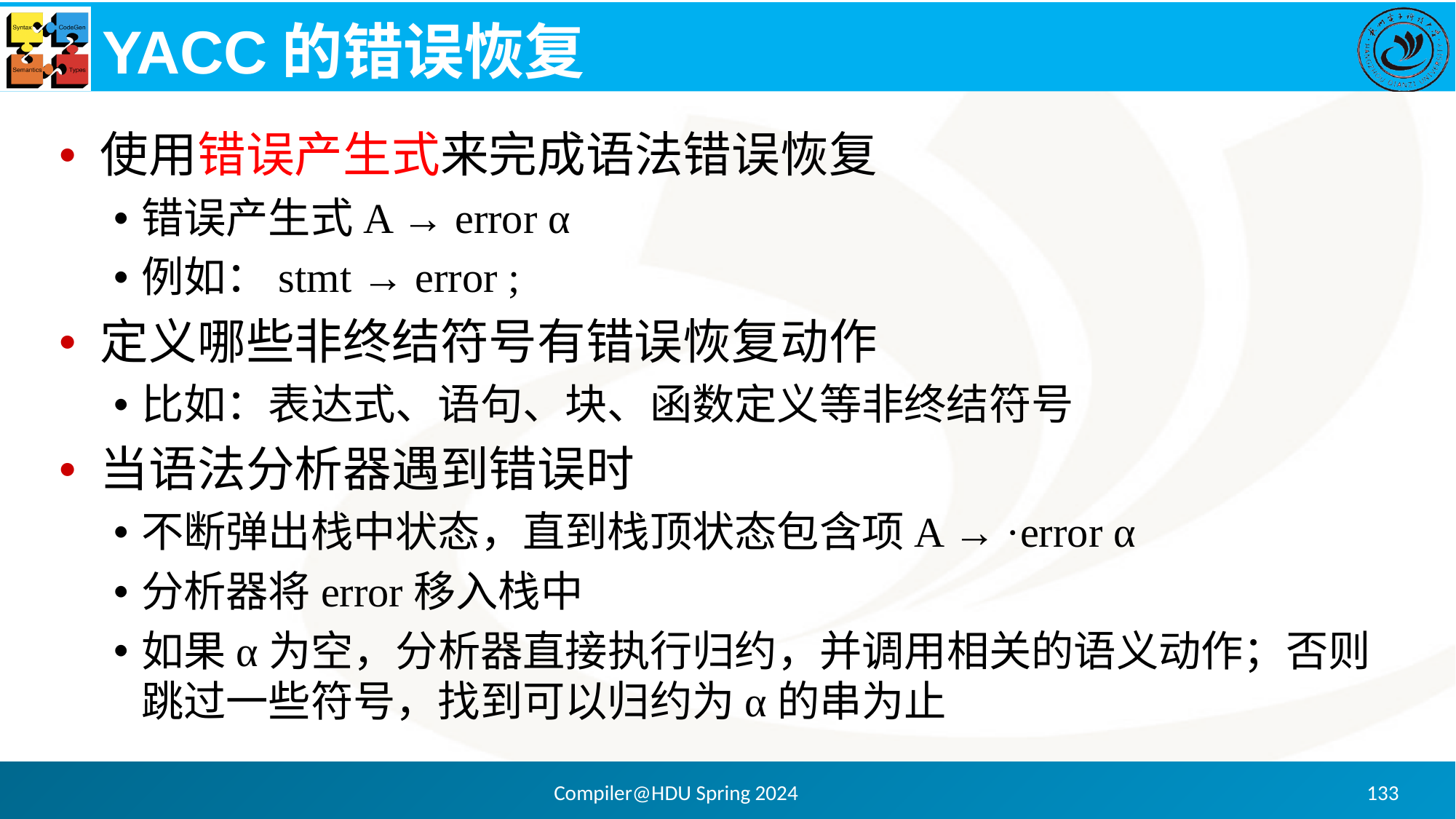

# YACC的错误恢复
使用错误产生式来完成语法错误恢复
错误产生式A → error α
例如：stmt → error ;
定义哪些非终结符号有错误恢复动作
比如：表达式、语句、块、函数定义等非终结符号
当语法分析器遇到错误时
不断弹出栈中状态，直到栈顶状态包含项A → ·error α
分析器将error移入栈中
如果α为空，分析器直接执行归约，并调用相关的语义动作；否则跳过一些符号，找到可以归约为α的串为止
Compiler@HDU Spring 2024
133